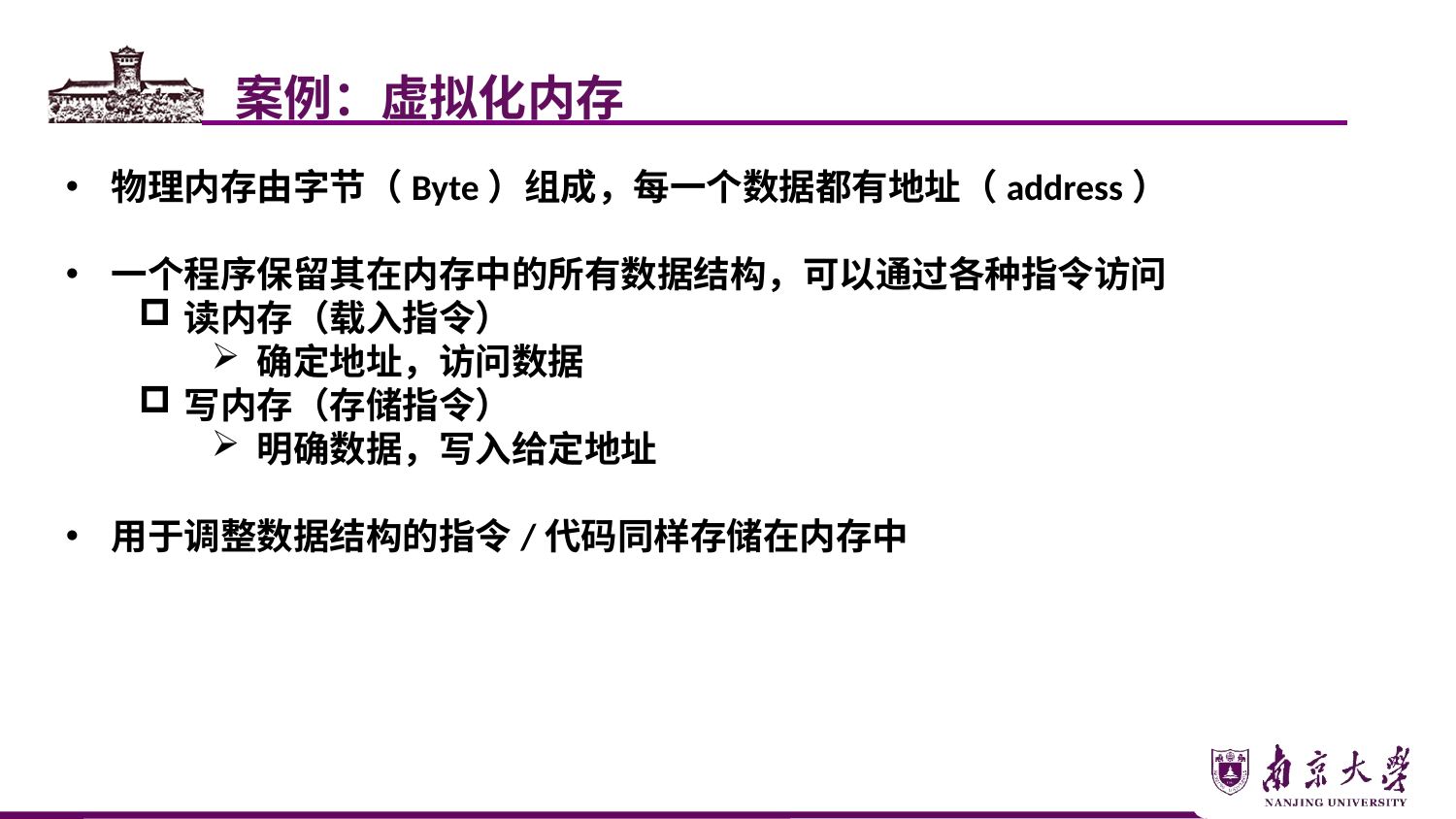

案例：虚拟化内存
物理内存由字节（Byte）组成，每一个数据都有地址（address）

一个程序保留其在内存中的所有数据结构，可以通过各种指令访问
读内存（载入指令）
确定地址，访问数据
写内存（存储指令）
明确数据，写入给定地址

用于调整数据结构的指令/代码同样存储在内存中